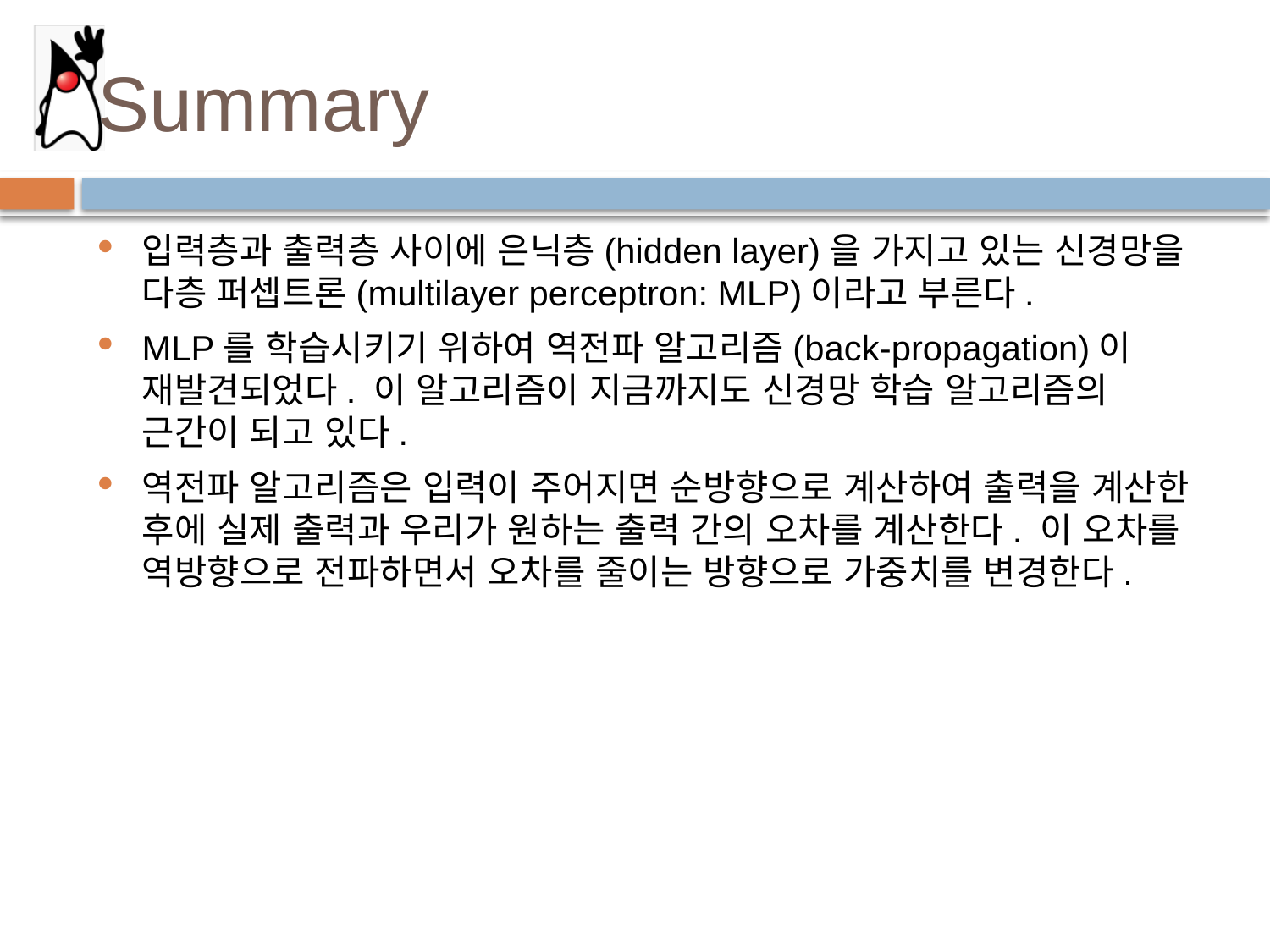

# Summary
입력층과 출력층 사이에 은닉층(hidden layer)을 가지고 있는 신경망을 다층 퍼셉트론(multilayer perceptron: MLP)이라고 부른다.
MLP를 학습시키기 위하여 역전파 알고리즘(back-propagation)이 재발견되었다. 이 알고리즘이 지금까지도 신경망 학습 알고리즘의 근간이 되고 있다.
역전파 알고리즘은 입력이 주어지면 순방향으로 계산하여 출력을 계산한 후에 실제 출력과 우리가 원하는 출력 간의 오차를 계산한다. 이 오차를 역방향으로 전파하면서 오차를 줄이는 방향으로 가중치를 변경한다.